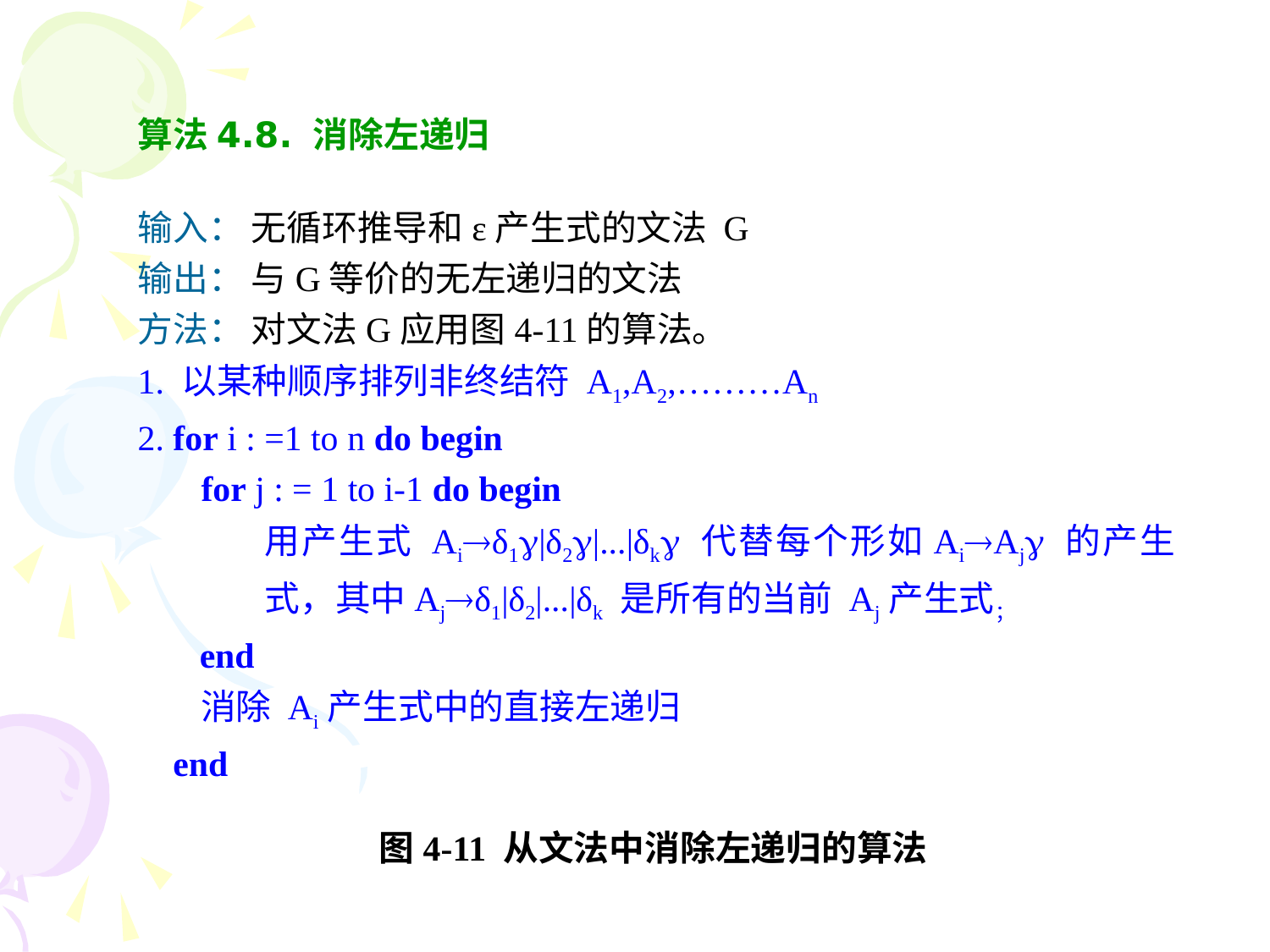

算法4.8. 消除左递归

输入： 无循环推导和ε产生式的文法 G
输出： 与G等价的无左递归的文法
方法： 对文法G应用图4-11的算法。
1. 以某种顺序排列非终结符 A1,A2,………An
2. for i : =1 to n do begin
for j : = 1 to i-1 do begin
用产生式 Ai→δ1γ|δ2γ|...|δkγ 代替每个形如Ai→Ajγ 的产生式，其中Aj→δ1|δ2|...|δk 是所有的当前 Aj产生式；
       end
       消除 Ai产生式中的直接左递归
    end

                             图4-11 从文法中消除左递归的算法
42